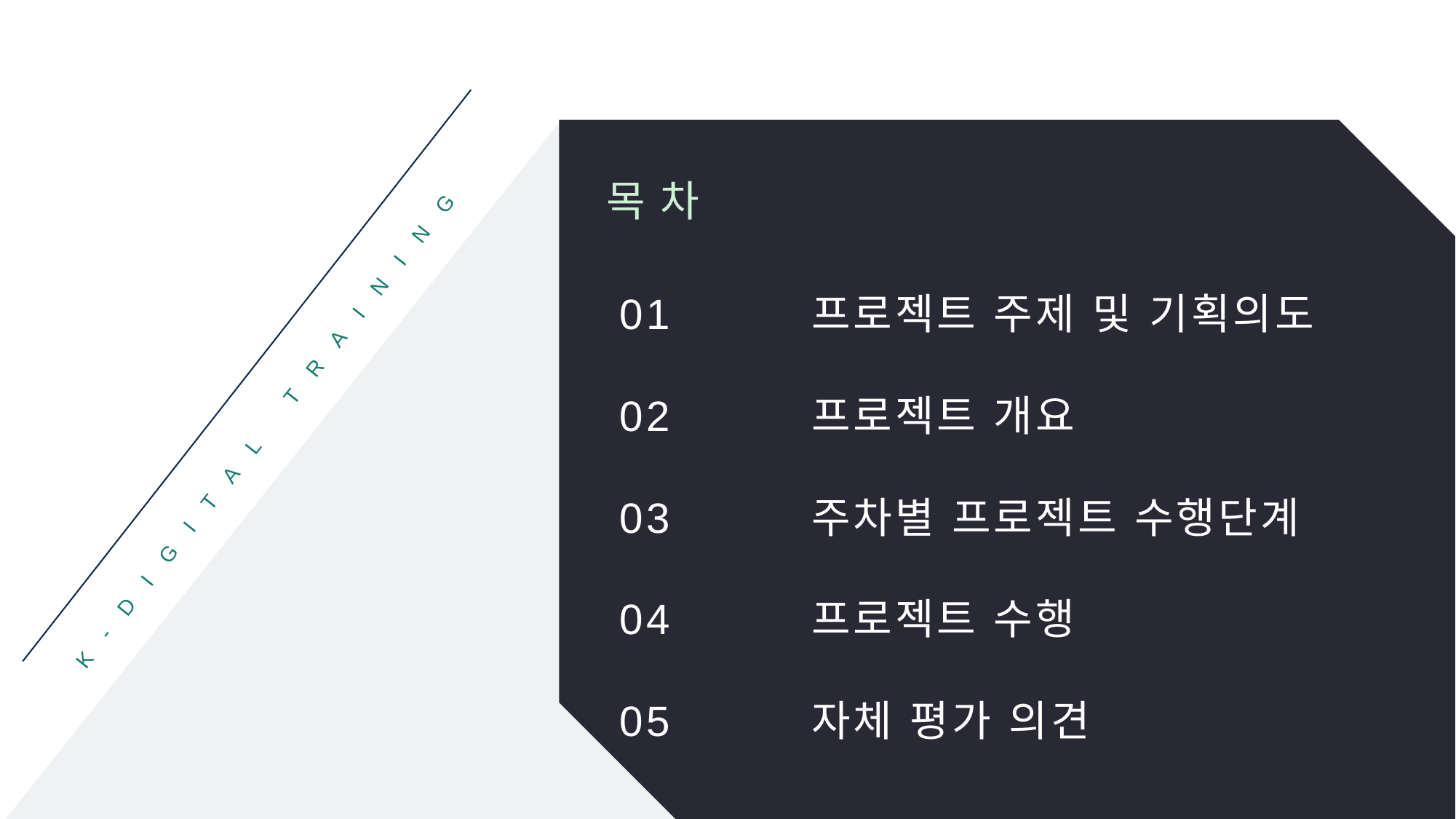

목차
01
02
03
04
05
프로젝트 주제 및 기획의도
프로젝트 개요
주차별 프로젝트 수행단계
프로젝트 수행
자체 평가 의견
K-digital training